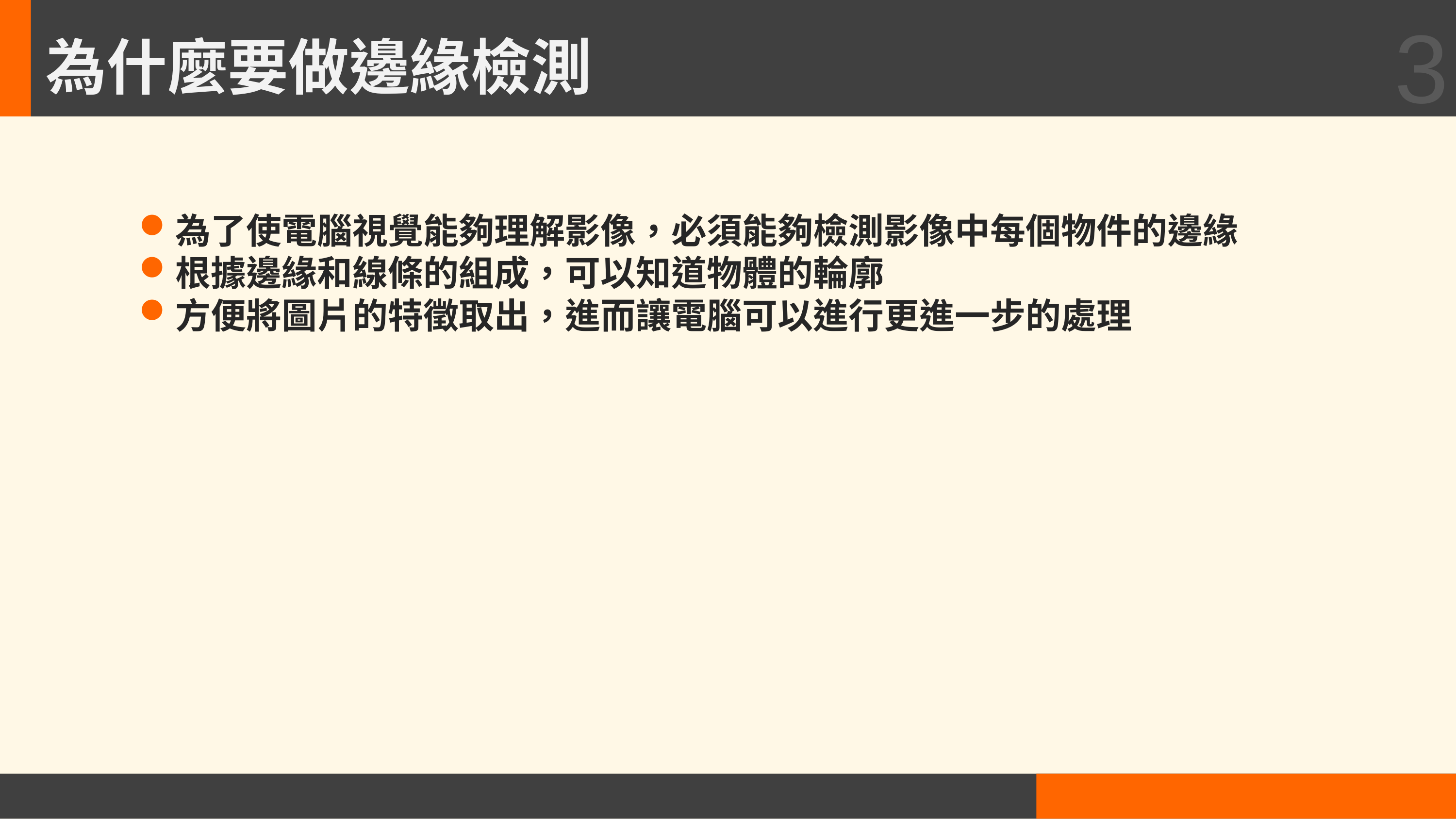

3
# 為什麼要做邊緣檢測
為了使電腦視覺能夠理解影像，必須能夠檢測影像中每個物件的邊緣
根據邊緣和線條的組成，可以知道物體的輪廓
方便將圖片的特徵取出，進而讓電腦可以進行更進一步的處理